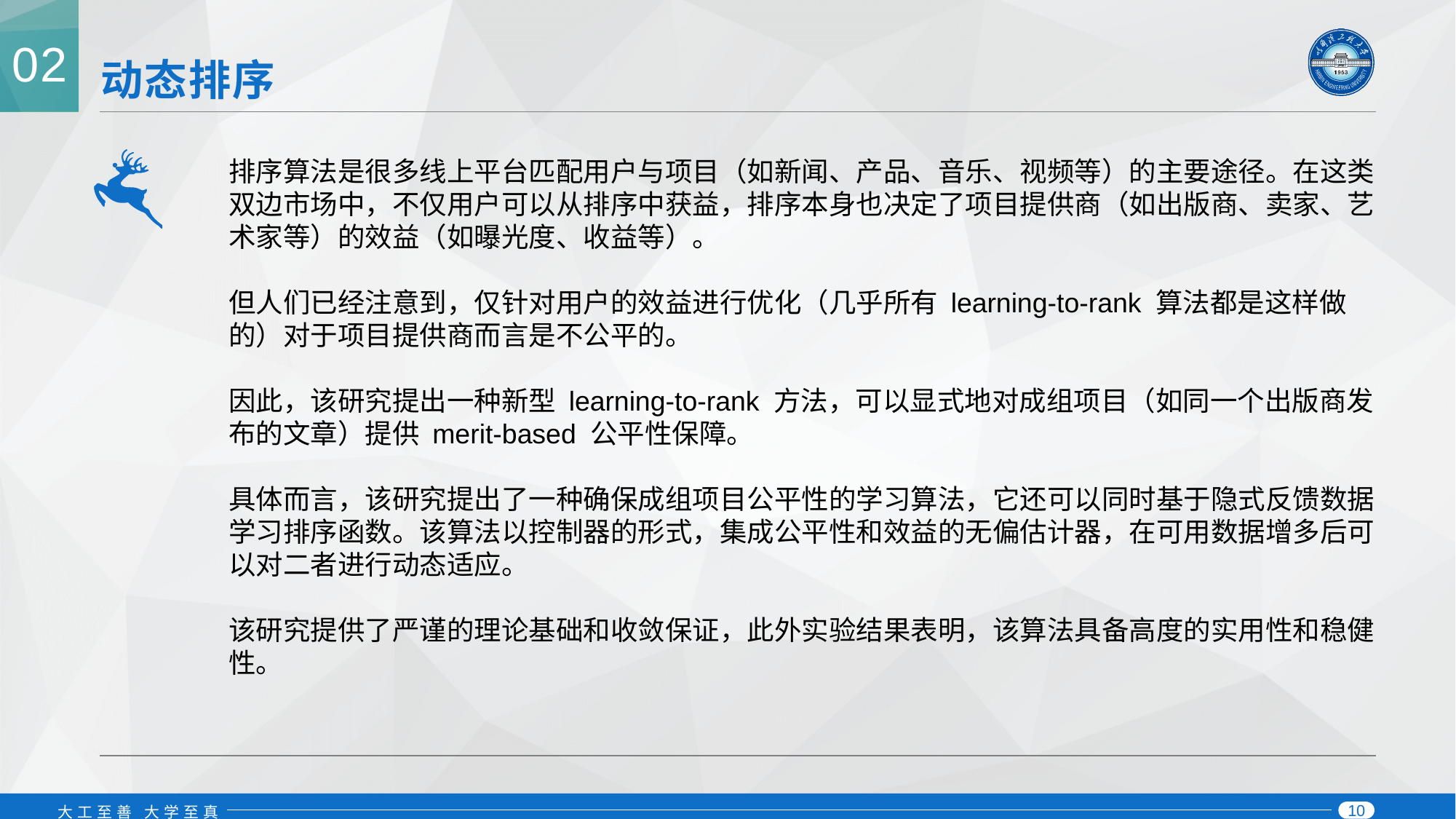

02
# 动态排序

排序算法是很多线上平台匹配用户与项目（如新闻、产品、音乐、视频等）的主要途径。在这类双边市场中，不仅用户可以从排序中获益，排序本身也决定了项目提供商（如出版商、卖家、艺术家等）的效益（如曝光度、收益等）。

但人们已经注意到，仅针对用户的效益进行优化（几乎所有 learning-to-rank 算法都是这样做的）对于项目提供商而言是不公平的。

因此，该研究提出一种新型 learning-to-rank 方法，可以显式地对成组项目（如同一个出版商发布的文章）提供 merit-based 公平性保障。

具体而言，该研究提出了一种确保成组项目公平性的学习算法，它还可以同时基于隐式反馈数据学习排序函数。该算法以控制器的形式，集成公平性和效益的无偏估计器，在可用数据增多后可以对二者进行动态适应。

该研究提供了严谨的理论基础和收敛保证，此外实验结果表明，该算法具备高度的实用性和稳健性。